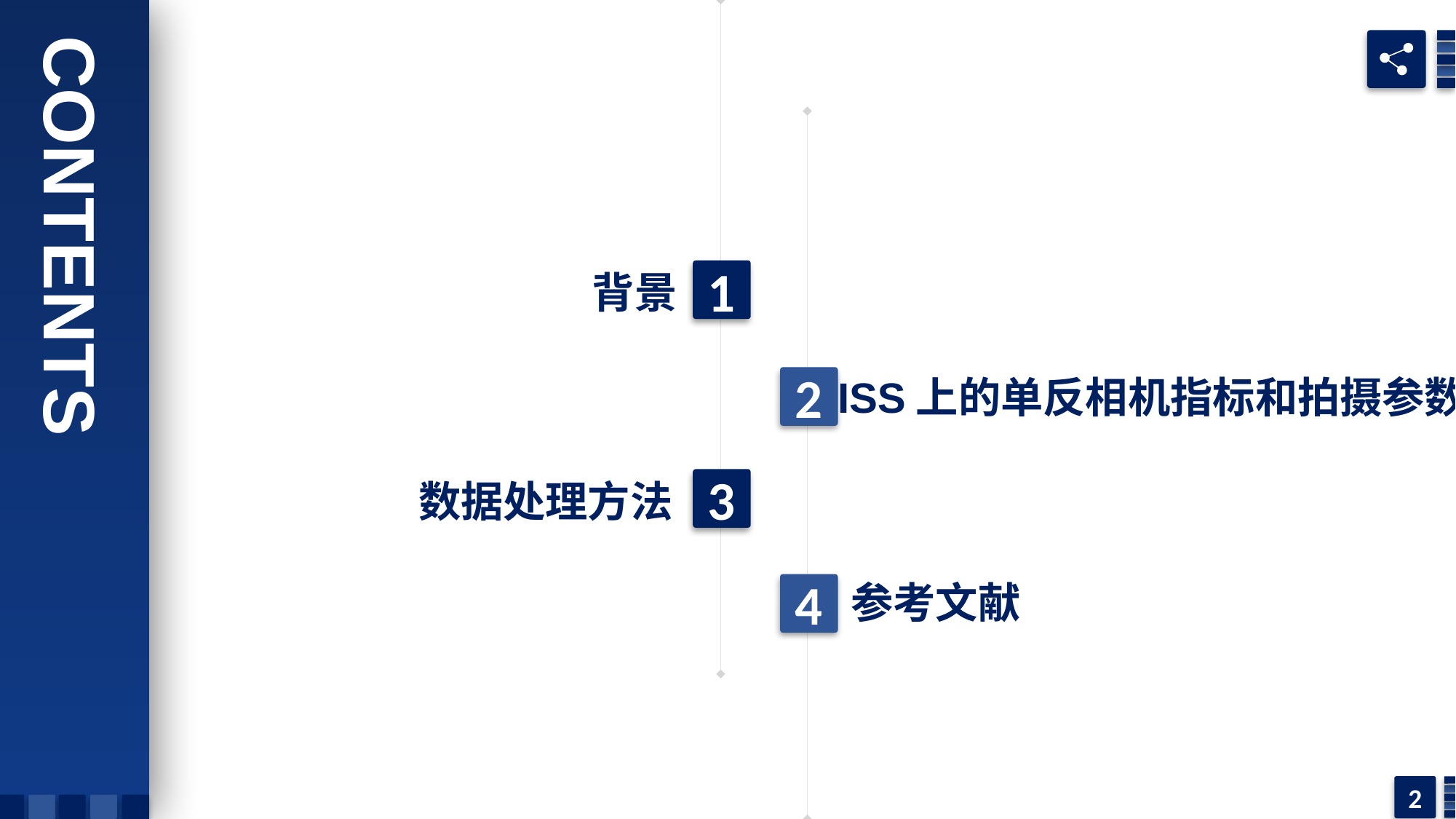

CONTENTS
 背景
1

ISS上的单反相机指标和拍摄参数
2
数据处理方法
3
参考文献
4
2